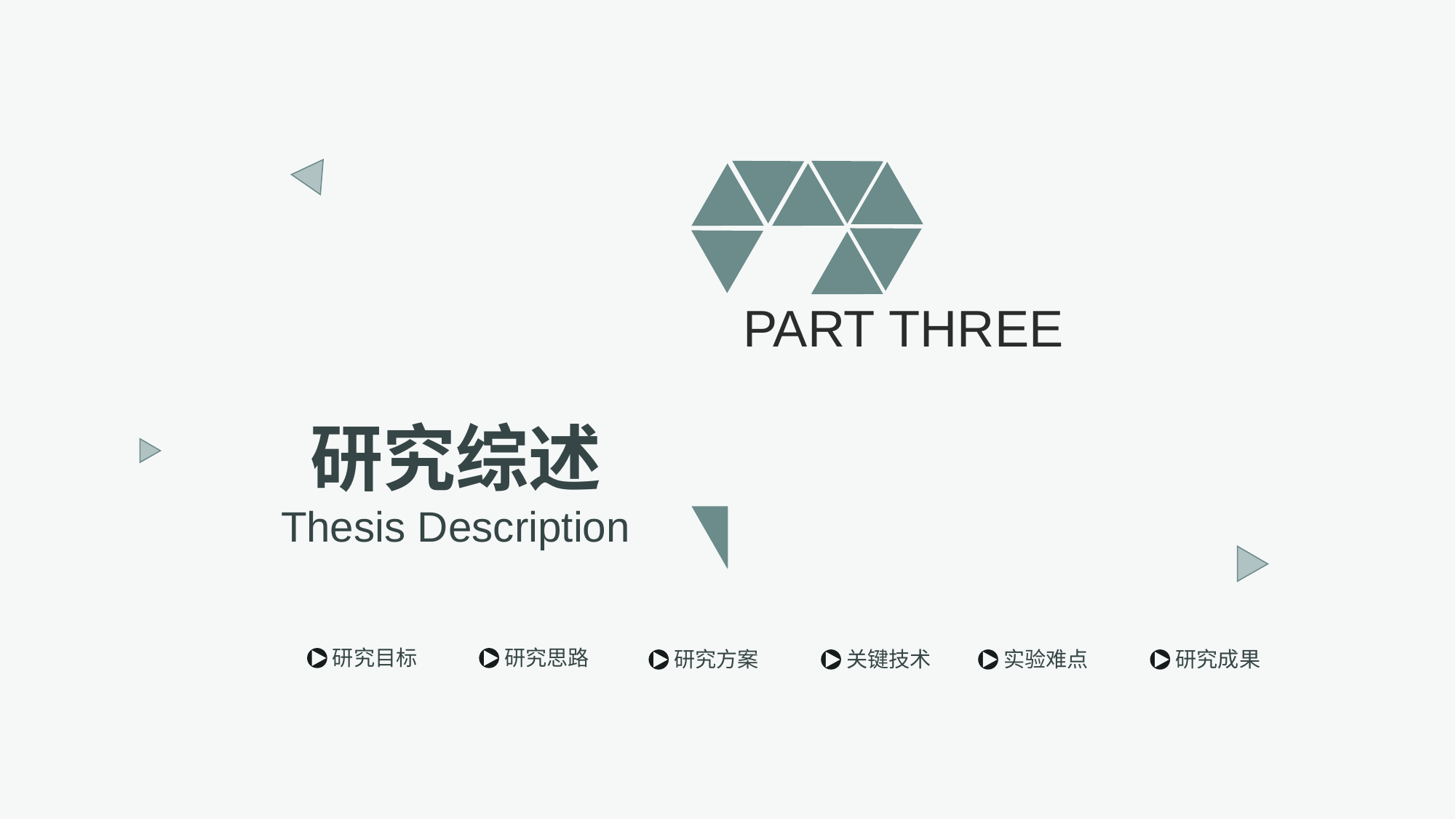

PART THREE
研究综述
Thesis Description

研究目标

研究思路

关键技术

实验难点

研究成果

研究方案